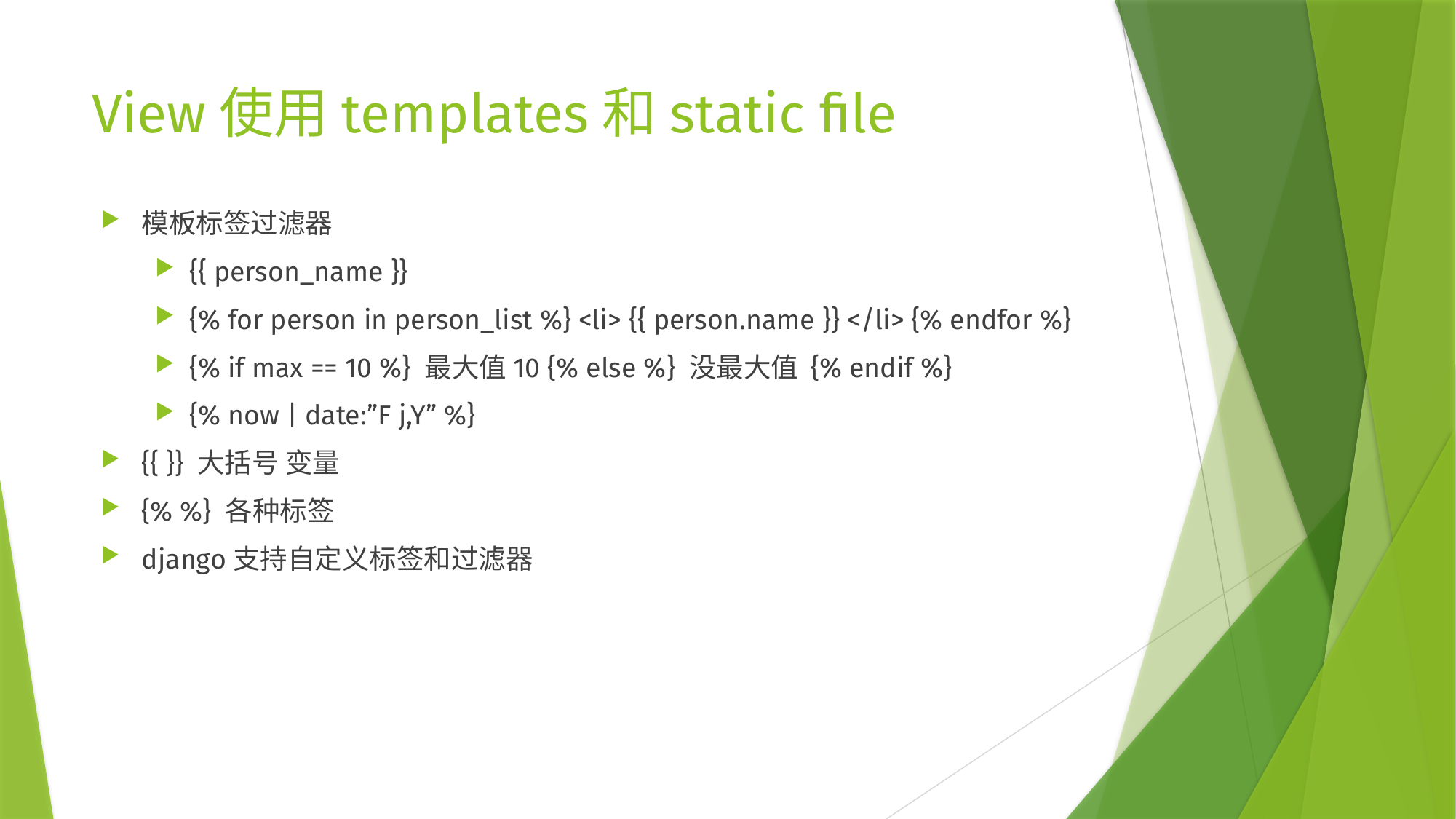

# View使用templates和static file
模板标签过滤器
{{ person_name }}
{% for person in person_list %} <li> {{ person.name }} </li> {% endfor %}
{% if max == 10 %} 最大值10 {% else %} 没最大值 {% endif %}
{% now | date:”F j,Y” %}
{{ }} 大括号 变量
{% %} 各种标签
django支持自定义标签和过滤器